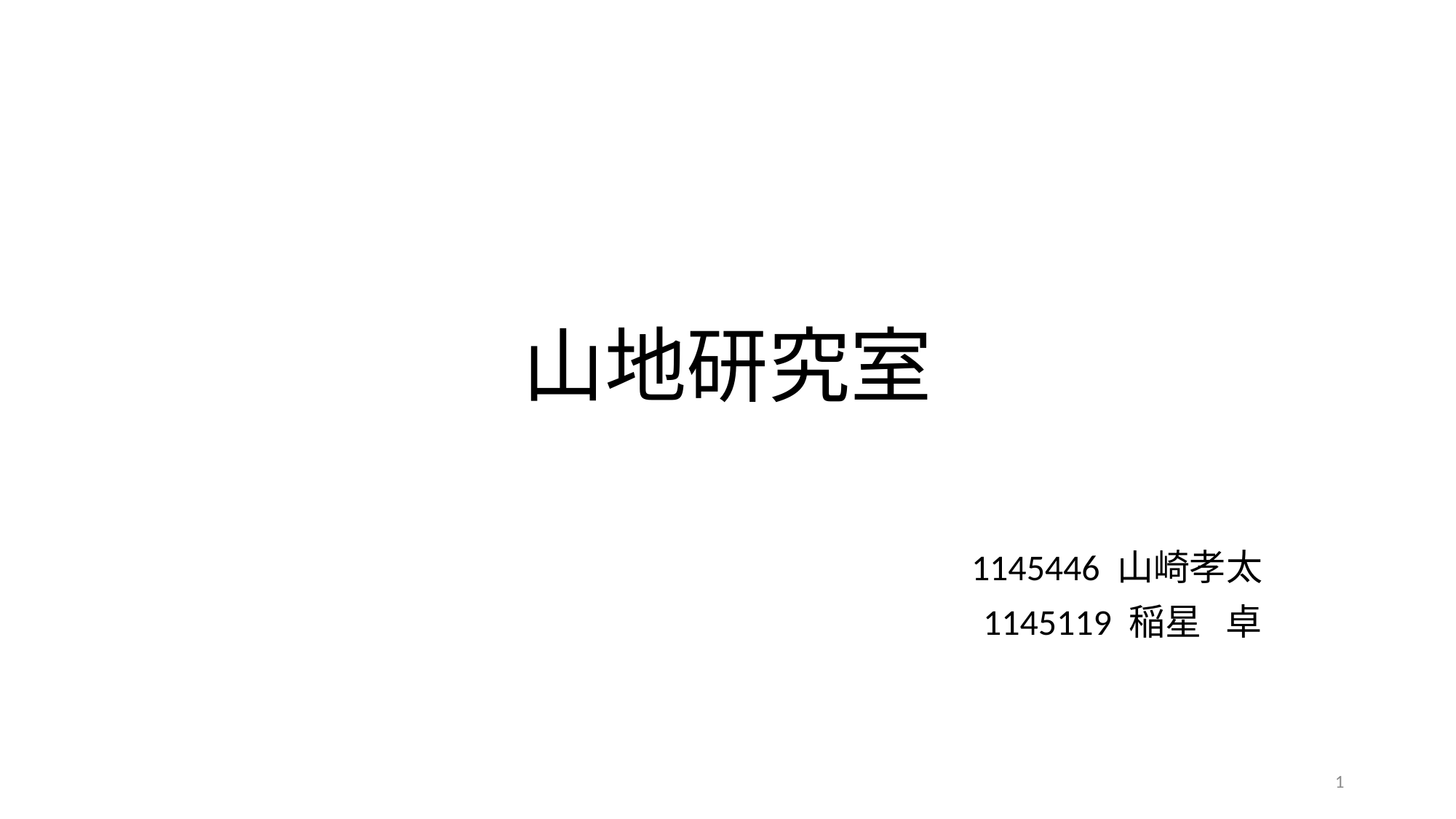

# 山地研究室

1145446 山崎孝太
1145119 稲星   卓
1